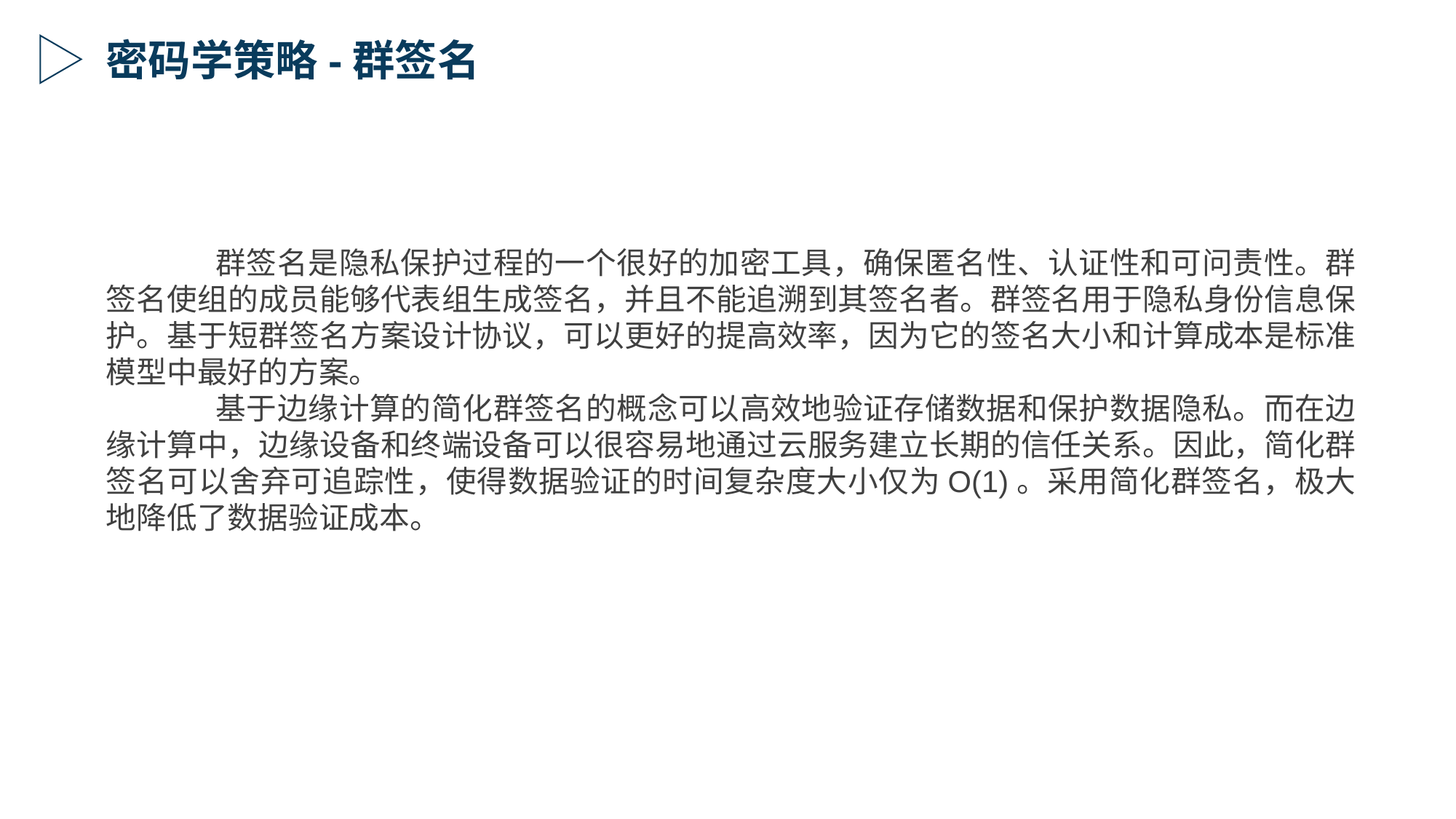

密码学策略-群签名

	群签名是隐私保护过程的一个很好的加密工具，确保匿名性、认证性和可问责性。群签名使组的成员能够代表组生成签名，并且不能追溯到其签名者。群签名用于隐私身份信息保护。基于短群签名方案设计协议，可以更好的提高效率，因为它的签名大小和计算成本是标准模型中最好的方案。
	基于边缘计算的简化群签名的概念可以高效地验证存储数据和保护数据隐私。而在边缘计算中，边缘设备和终端设备可以很容易地通过云服务建立长期的信任关系。因此，简化群签名可以舍弃可追踪性，使得数据验证的时间复杂度大小仅为O(1)。采用简化群签名，极大地降低了数据验证成本。